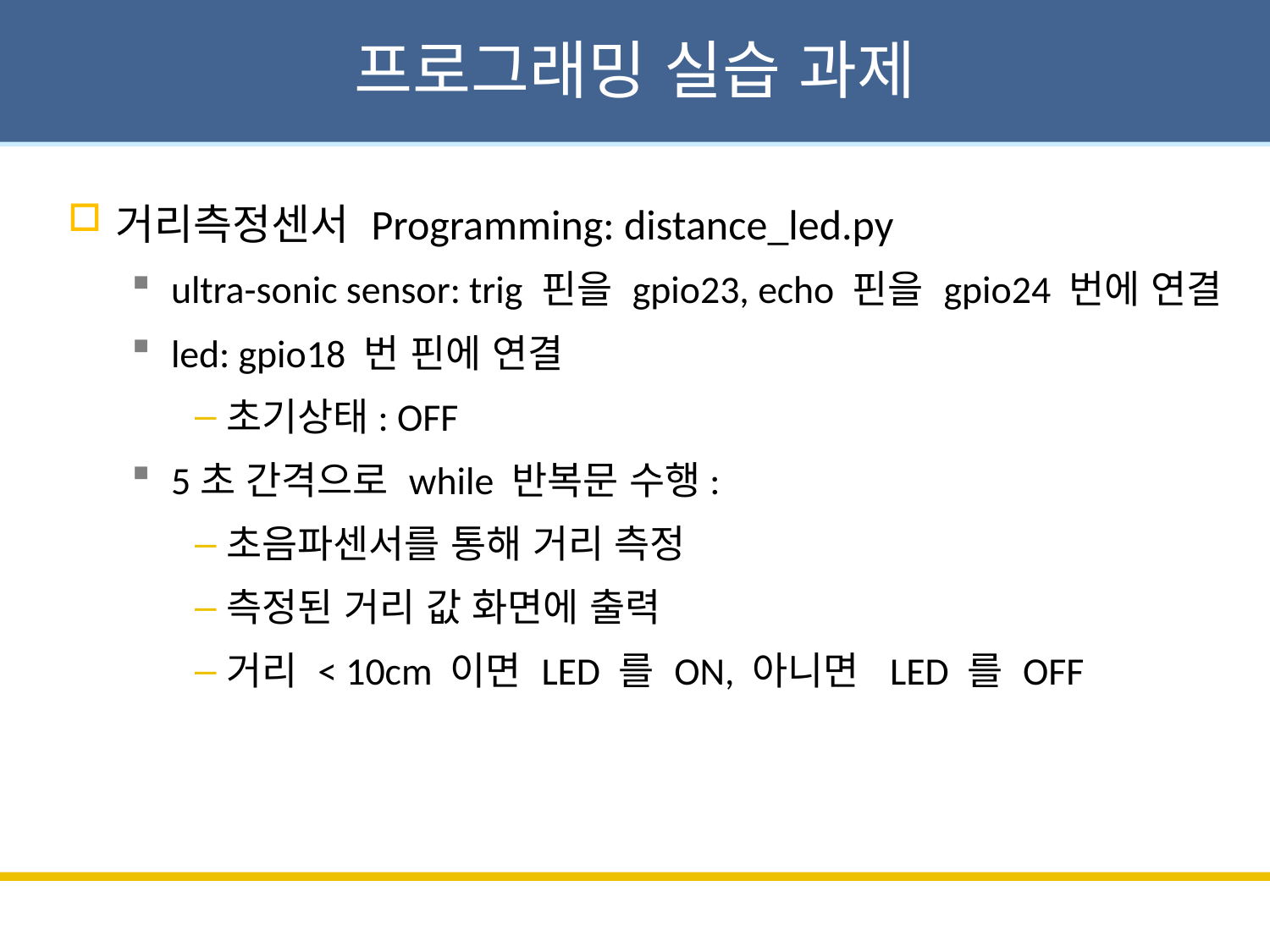

# 프로그래밍 실습 과제
거리측정센서 Programming: distance_led.py
ultra-sonic sensor: trig 핀을 gpio23, echo 핀을 gpio24 번에 연결
led: gpio18 번 핀에 연결
초기상태: OFF
5초 간격으로 while 반복문 수행:
초음파센서를 통해 거리 측정
측정된 거리 값 화면에 출력
거리 < 10cm 이면 LED 를 ON, 아니면  LED 를 OFF